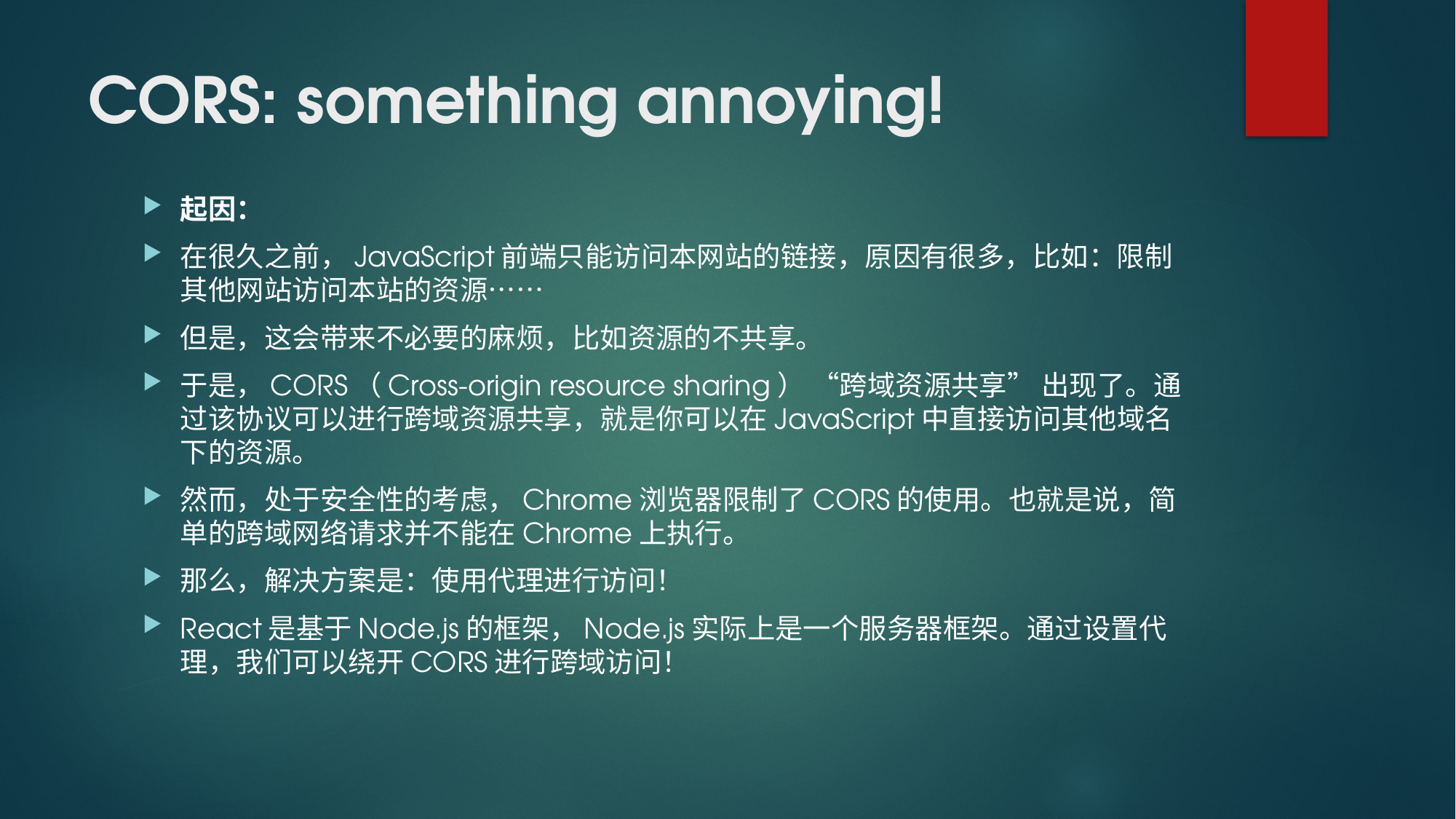

# CORS: something annoying!
起因：
在很久之前，JavaScript前端只能访问本网站的链接，原因有很多，比如：限制其他网站访问本站的资源……
但是，这会带来不必要的麻烦，比如资源的不共享。
于是，CORS（Cross-origin resource sharing） “跨域资源共享” 出现了。通过该协议可以进行跨域资源共享，就是你可以在JavaScript中直接访问其他域名下的资源。
然而，处于安全性的考虑，Chrome浏览器限制了CORS的使用。也就是说，简单的跨域网络请求并不能在Chrome上执行。
那么，解决方案是：使用代理进行访问！
React是基于Node.js的框架，Node.js实际上是一个服务器框架。通过设置代理，我们可以绕开CORS进行跨域访问！